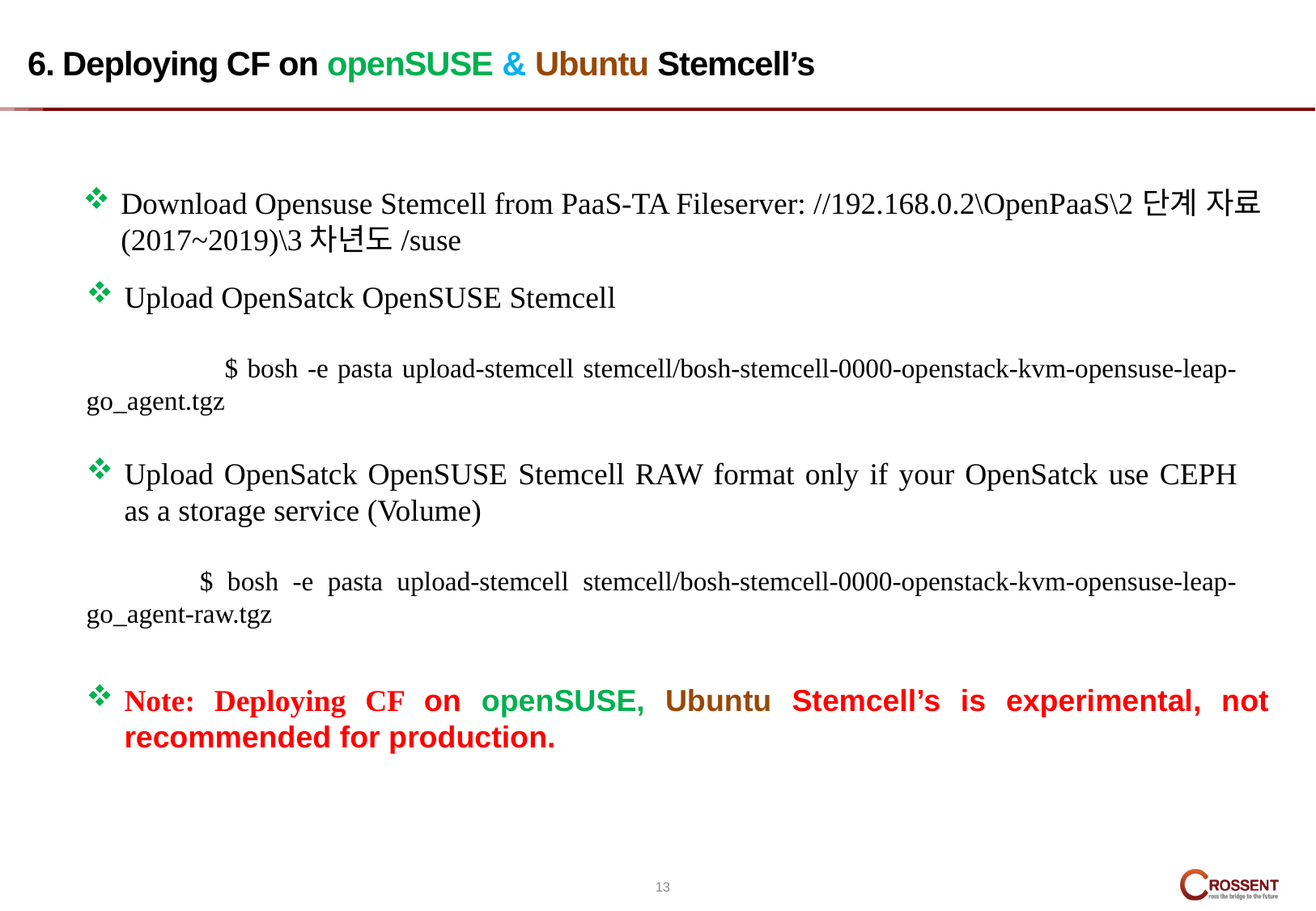

# 6. Deploying CF on openSUSE & Ubuntu Stemcell’s
Download Opensuse Stemcell from PaaS-TA Fileserver: //192.168.0.2\OpenPaaS\2단계 자료(2017~2019)\3차년도/suse

Upload OpenSatck OpenSUSE Stemcell

               $ bosh -e pasta upload-stemcell stemcell/bosh-stemcell-0000-openstack-kvm-opensuse-leap-go_agent.tgz

Upload OpenSatck OpenSUSE Stemcell RAW format only if your OpenSatck use CEPH as a storage service (Volume)

        $ bosh -e pasta upload-stemcell stemcell/bosh-stemcell-0000-openstack-kvm-opensuse-leap-go_agent-raw.tgz
Note: Deploying CF on openSUSE, Ubuntu Stemcell’s is experimental, not recommended for production.